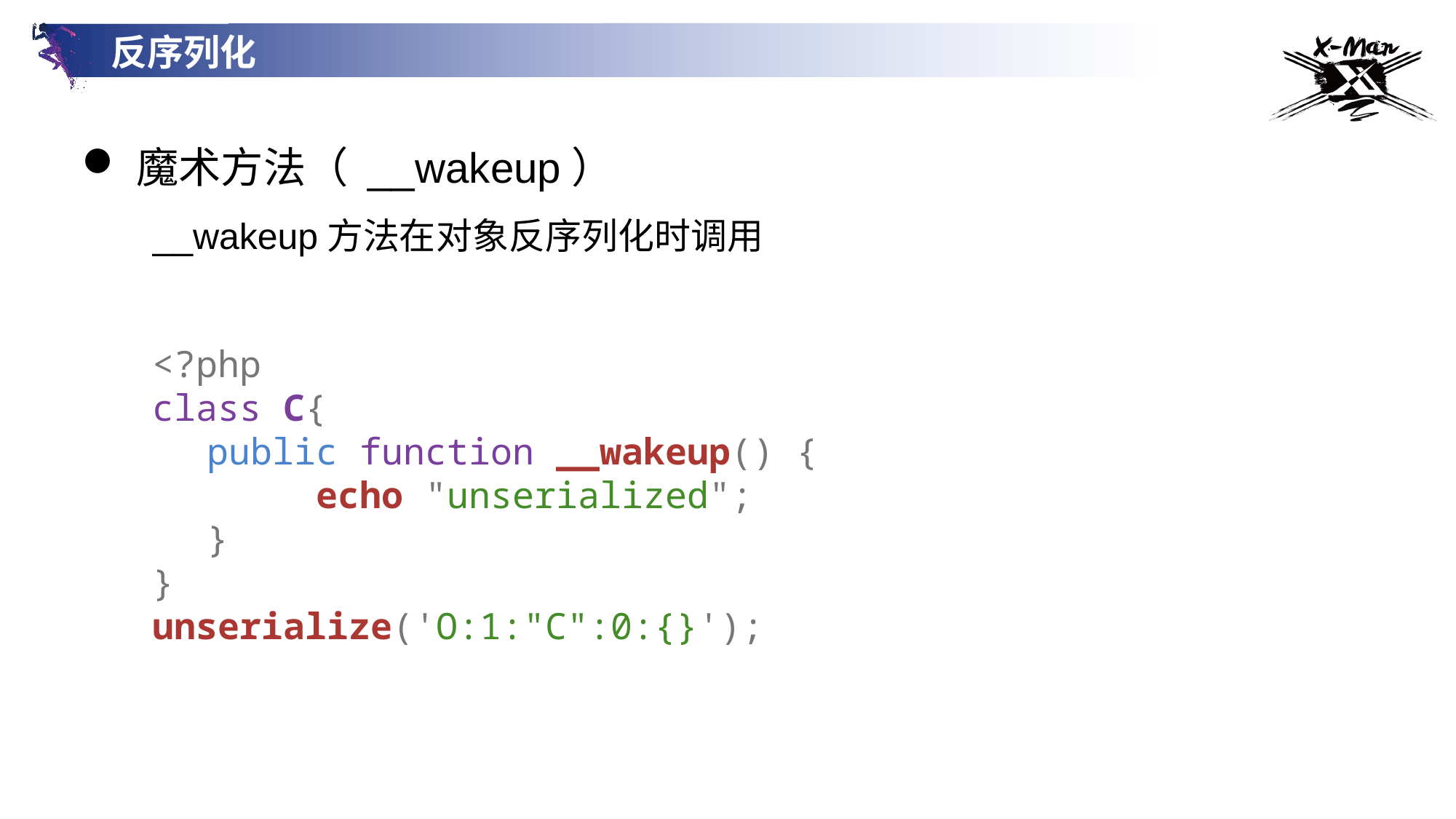

反序列化
魔术方法（ __wakeup）
__wakeup方法在对象反序列化时调用
<?php
class C{
public function __wakeup() {
	echo "unserialized";
}
}
unserialize('O:1:"C":0:{}');